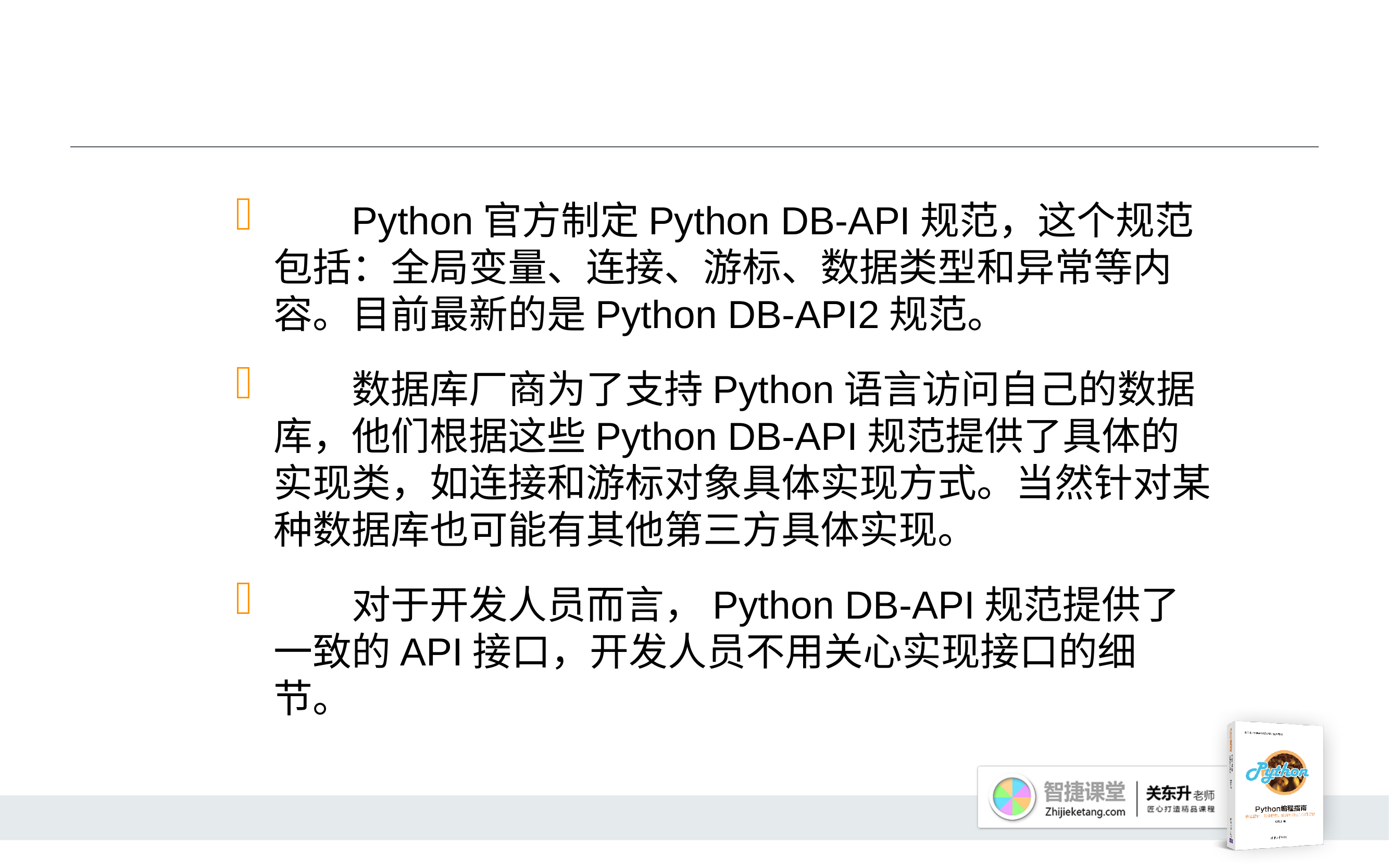

#
	Python官方制定Python DB-API规范，这个规范包括：全局变量、连接、游标、数据类型和异常等内容。目前最新的是Python DB-API2规范。
	数据库厂商为了支持Python语言访问自己的数据库，他们根据这些Python DB-API规范提供了具体的实现类，如连接和游标对象具体实现方式。当然针对某种数据库也可能有其他第三方具体实现。
	对于开发人员而言，Python DB-API规范提供了一致的API接口，开发人员不用关心实现接口的细节。